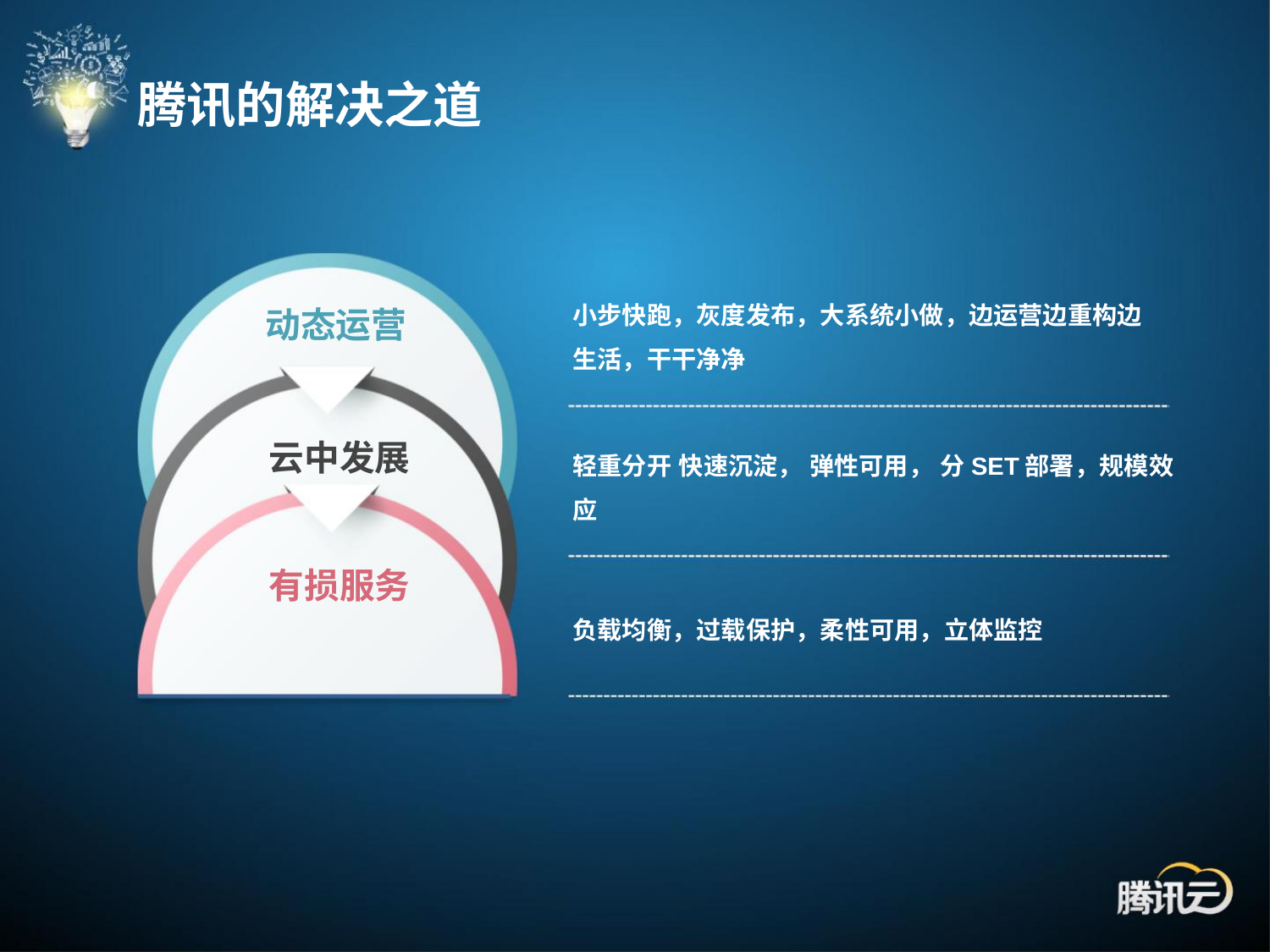

腾讯的解决之道
小步快跑，灰度发布，大系统小做，边运营边重构边
生活，干干净净
动态运营
云中发展
有损服务
轻重分开 快速沉淀， 弹性可用， 分SET部署，规模效
应
负载均衡，过载保护，柔性可用，立体监控